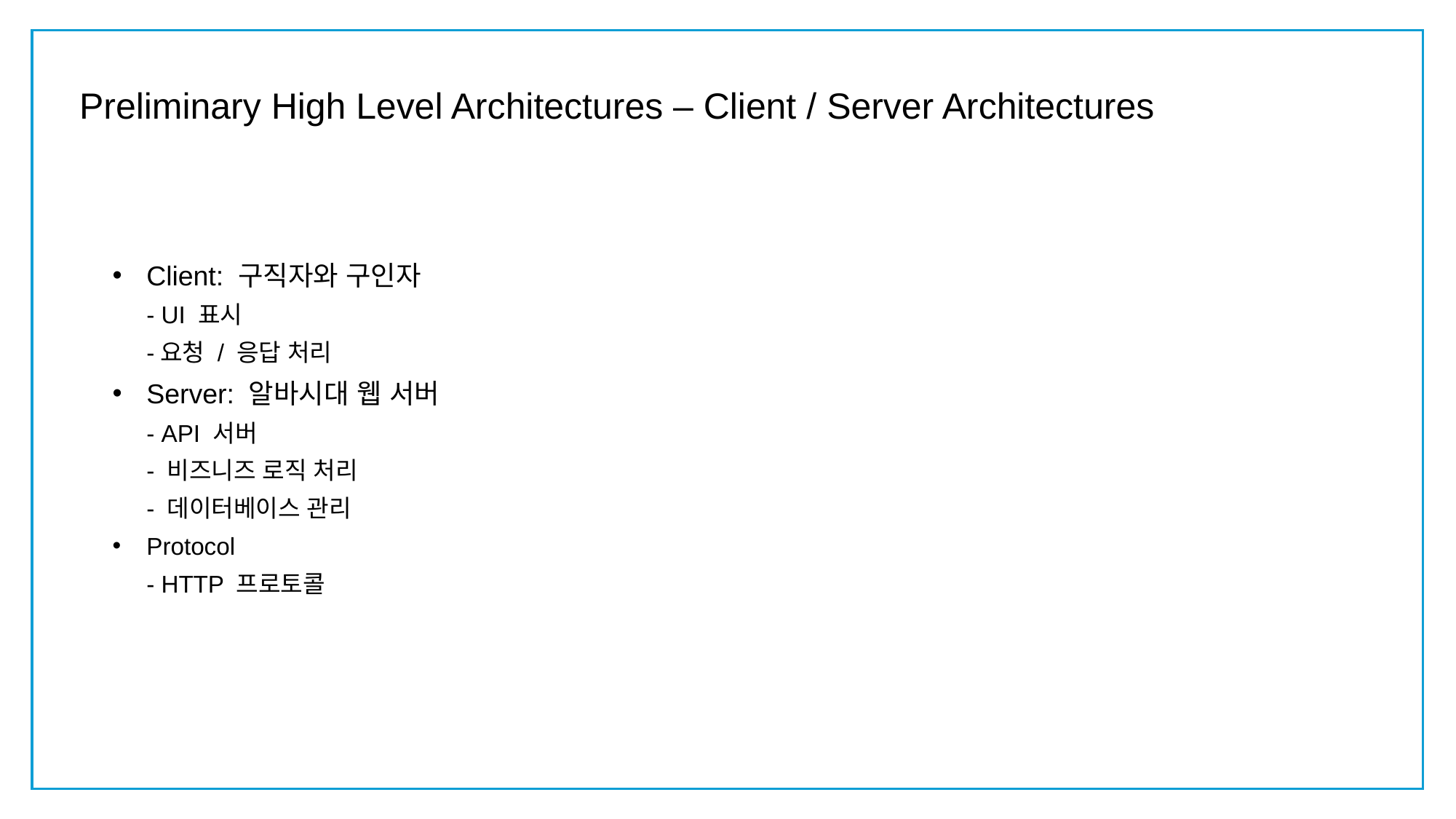

Preliminary High Level Architectures – Client / Server Architectures
Client: 구직자와 구인자
- UI 표시
-요청 / 응답 처리
Server: 알바시대 웹 서버
- API 서버
- 비즈니즈 로직 처리
- 데이터베이스 관리
Protocol
- HTTP 프로토콜